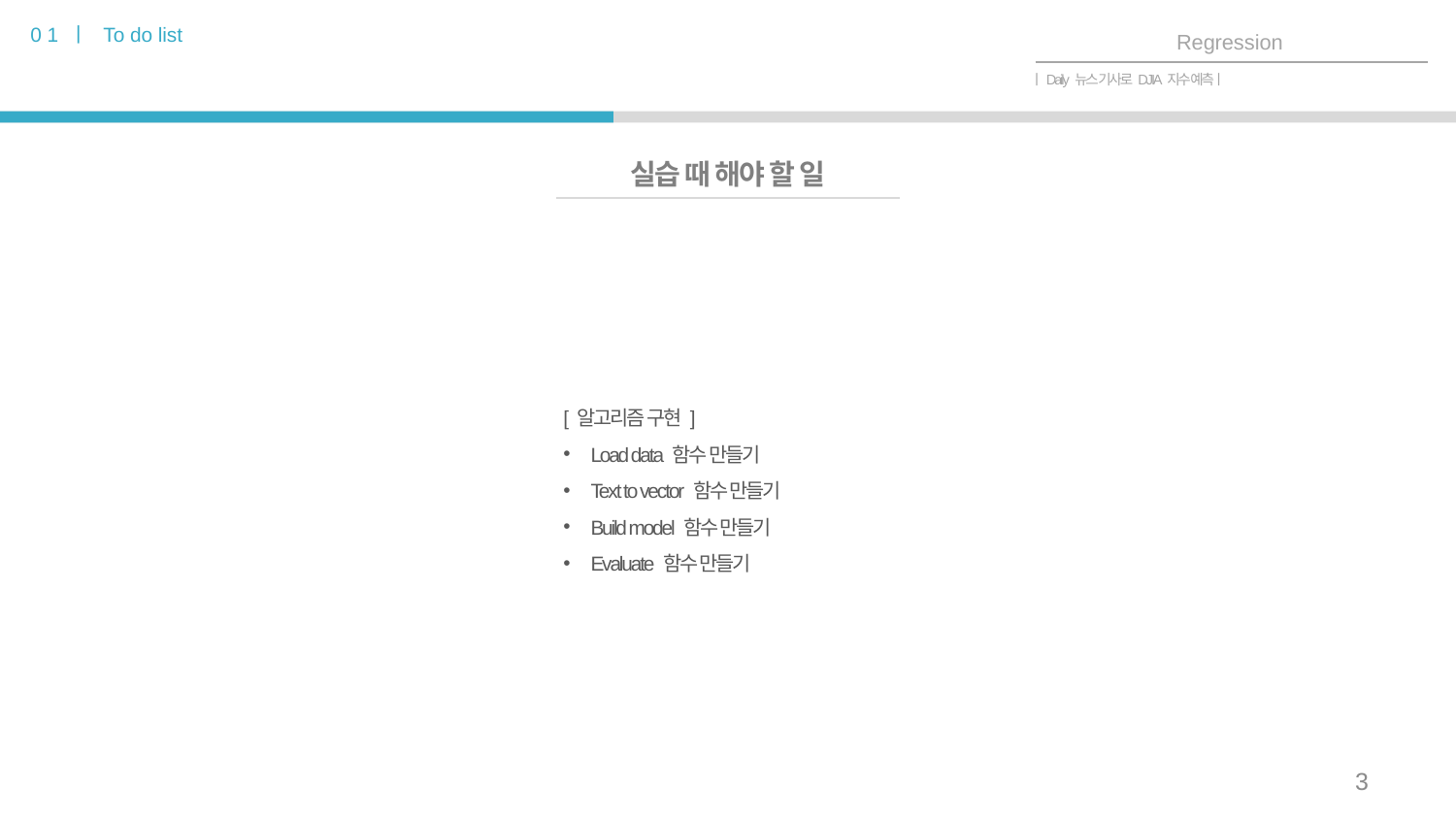

0 1 ㅣ  To do list
Regression
ㅣDaily 뉴스 기사로 DJIA 지수 예측ㅣ

실습 때 해야 할 일
[ 알고리즘 구현 ]
Load data 함수 만들기
Text to vector 함수 만들기
Build model 함수 만들기
Evaluate 함수 만들기
3